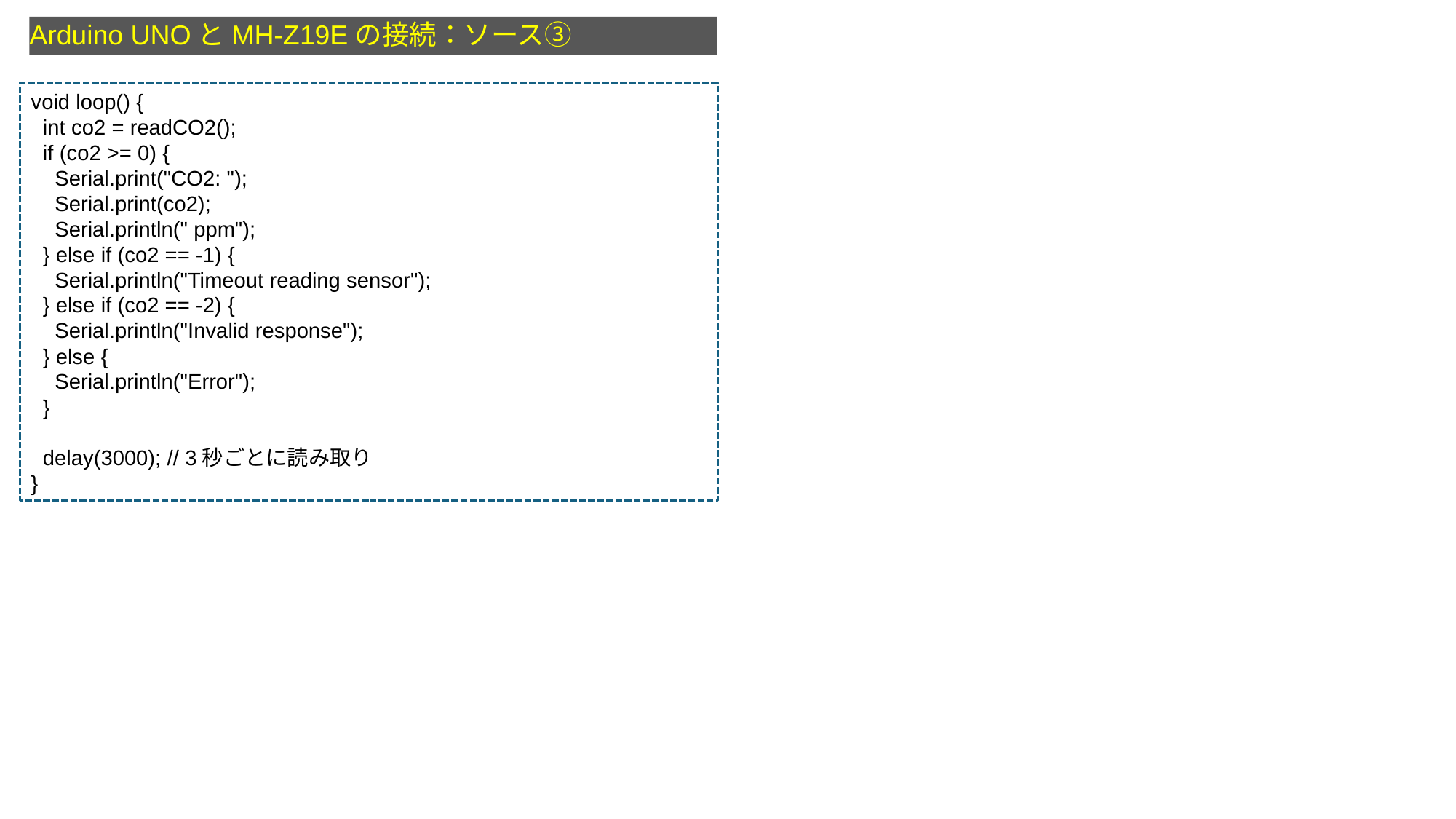

Arduino UNOとMH-Z19Eの接続：ソース③
void loop() {
  int co2 = readCO2();
  if (co2 >= 0) {
    Serial.print("CO2: ");
    Serial.print(co2);
    Serial.println(" ppm");
  } else if (co2 == -1) {
    Serial.println("Timeout reading sensor");
  } else if (co2 == -2) {
    Serial.println("Invalid response");
  } else {
    Serial.println("Error");
  }

  delay(3000); // 3秒ごとに読み取り
}